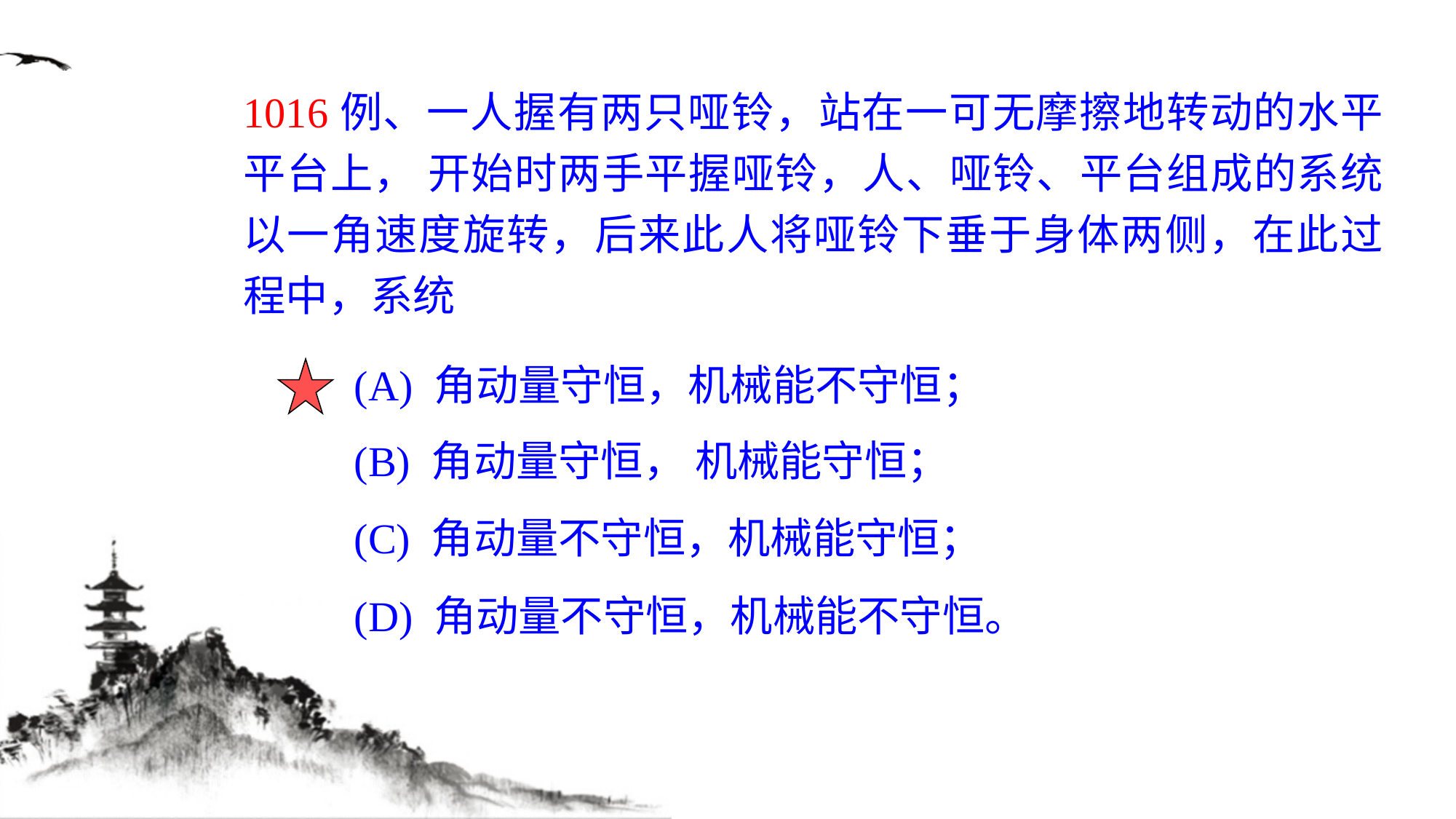

1016例、一人握有两只哑铃，站在一可无摩擦地转动的水平平台上， 开始时两手平握哑铃，人、哑铃、平台组成的系统以一角速度旋转，后来此人将哑铃下垂于身体两侧，在此过程中，系统
(A) 角动量守恒，机械能不守恒；
(B) 角动量守恒， 机械能守恒；
(C) 角动量不守恒，机械能守恒；
(D) 角动量不守恒，机械能不守恒。